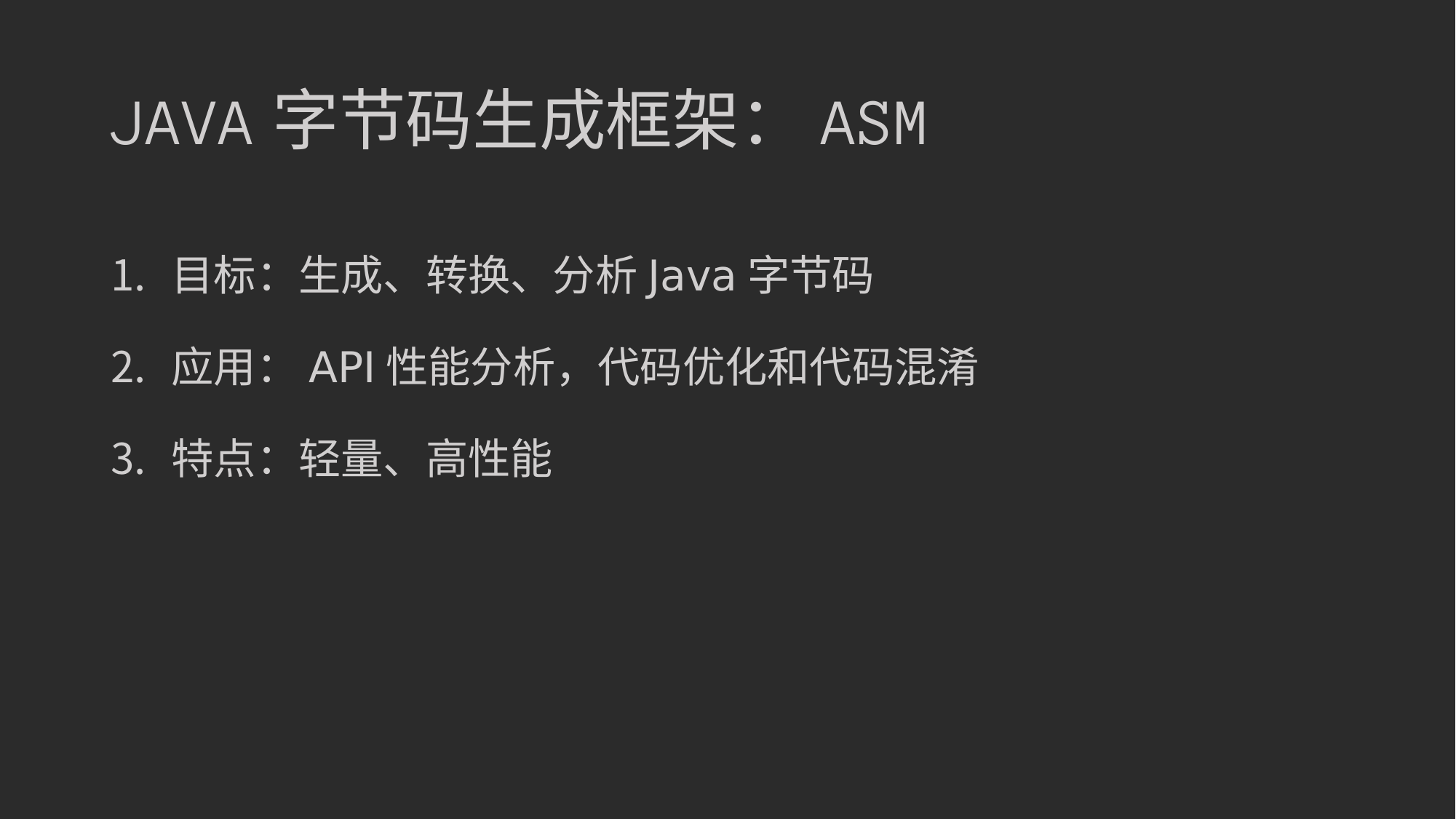

# JAVA字节码生成框架：ASM
 目标：生成、转换、分析Java字节码
 应用：API性能分析，代码优化和代码混淆
 特点：轻量、高性能